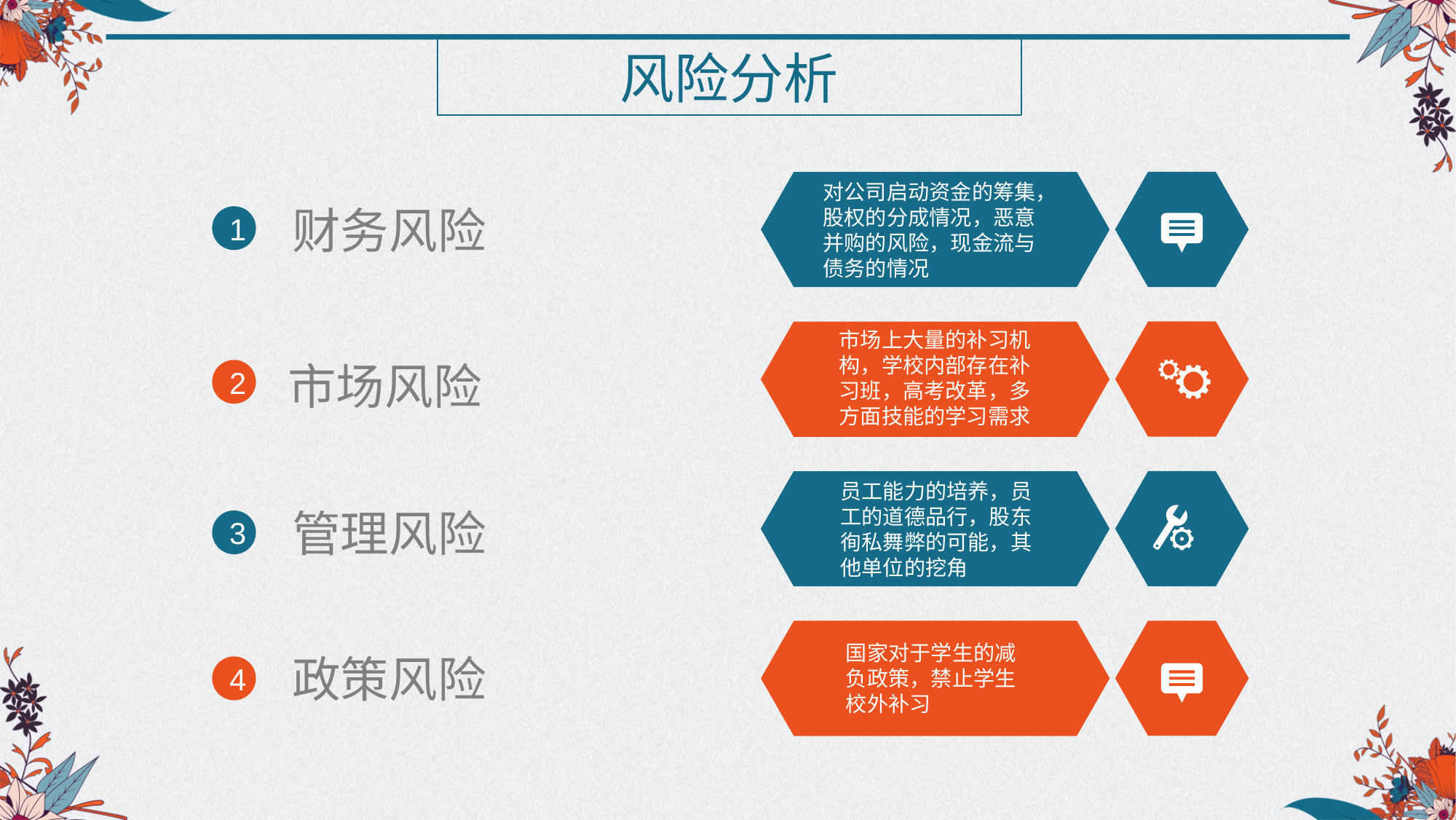

风险分析

对公司启动资金的筹集，股权的分成情况，恶意并购的风险，现金流与债务的情况
财务风险
1

市场上大量的补习机构，学校内部存在补习班，高考改革，多方面技能的学习需求

市场风险

2

员工能力的培养，员工的道德品行，股东徇私舞弊的可能，其他单位的挖角
管理风险

3

国家对于学生的减负政策，禁止学生校外补习
政策风险
4